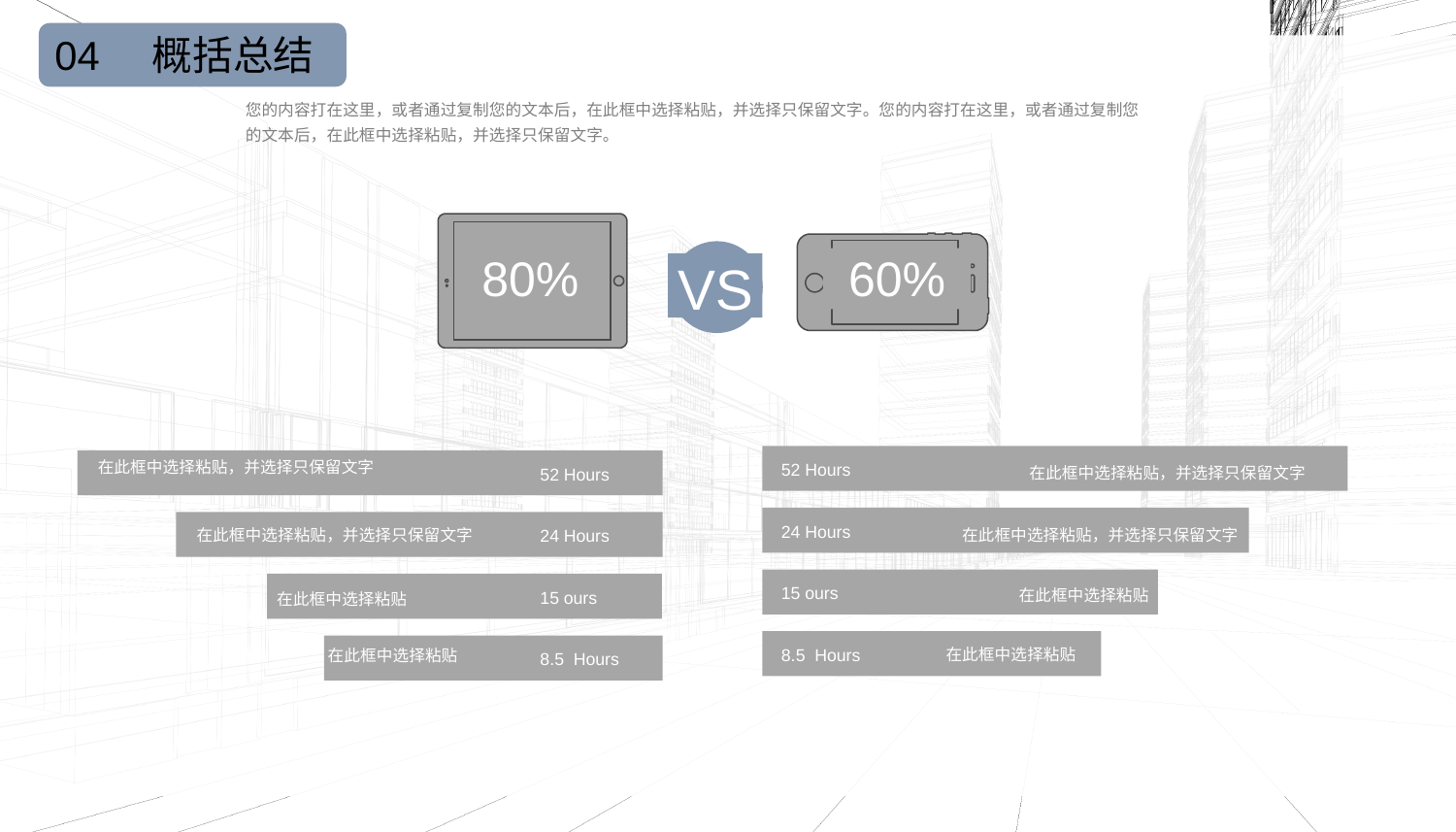

04
概括总结
您的内容打在这里，或者通过复制您的文本后，在此框中选择粘贴，并选择只保留文字。您的内容打在这里，或者通过复制您的文本后，在此框中选择粘贴，并选择只保留文字。

60%

VS
80%

52 Hours

24 Hours

15 ours

8.5  Hours

52 Hours

24 Hours

15 ours

8.5  Hours
在此框中选择粘贴，并选择只保留文字
在此框中选择粘贴，并选择只保留文字
在此框中选择粘贴，并选择只保留文字
在此框中选择粘贴，并选择只保留文字
在此框中选择粘贴
在此框中选择粘贴
在此框中选择粘贴
在此框中选择粘贴